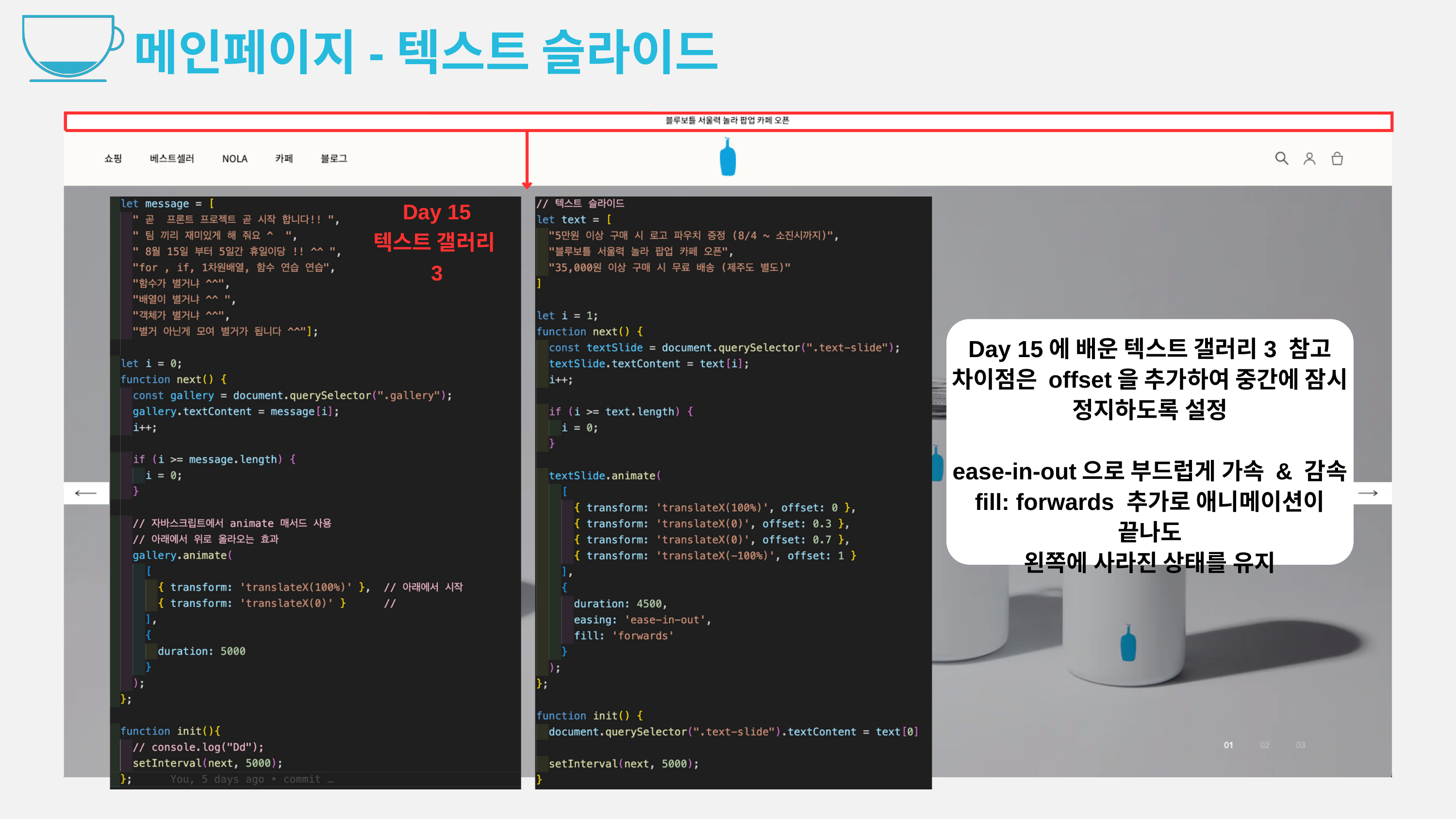

메인페이지-텍스트 슬라이드

Day 15
텍스트 갤러리3

ㅇㅌㅇㅇㅇ
Day 15에 배운 텍스트 갤러리3 참고
차이점은 offset을 추가하여 중간에 잠시
정지하도록 설정

ease-in-out으로 부드럽게 가속 & 감속
fill: forwards 추가로 애니메이션이 끝나도
왼쪽에 사라진 상태를 유지